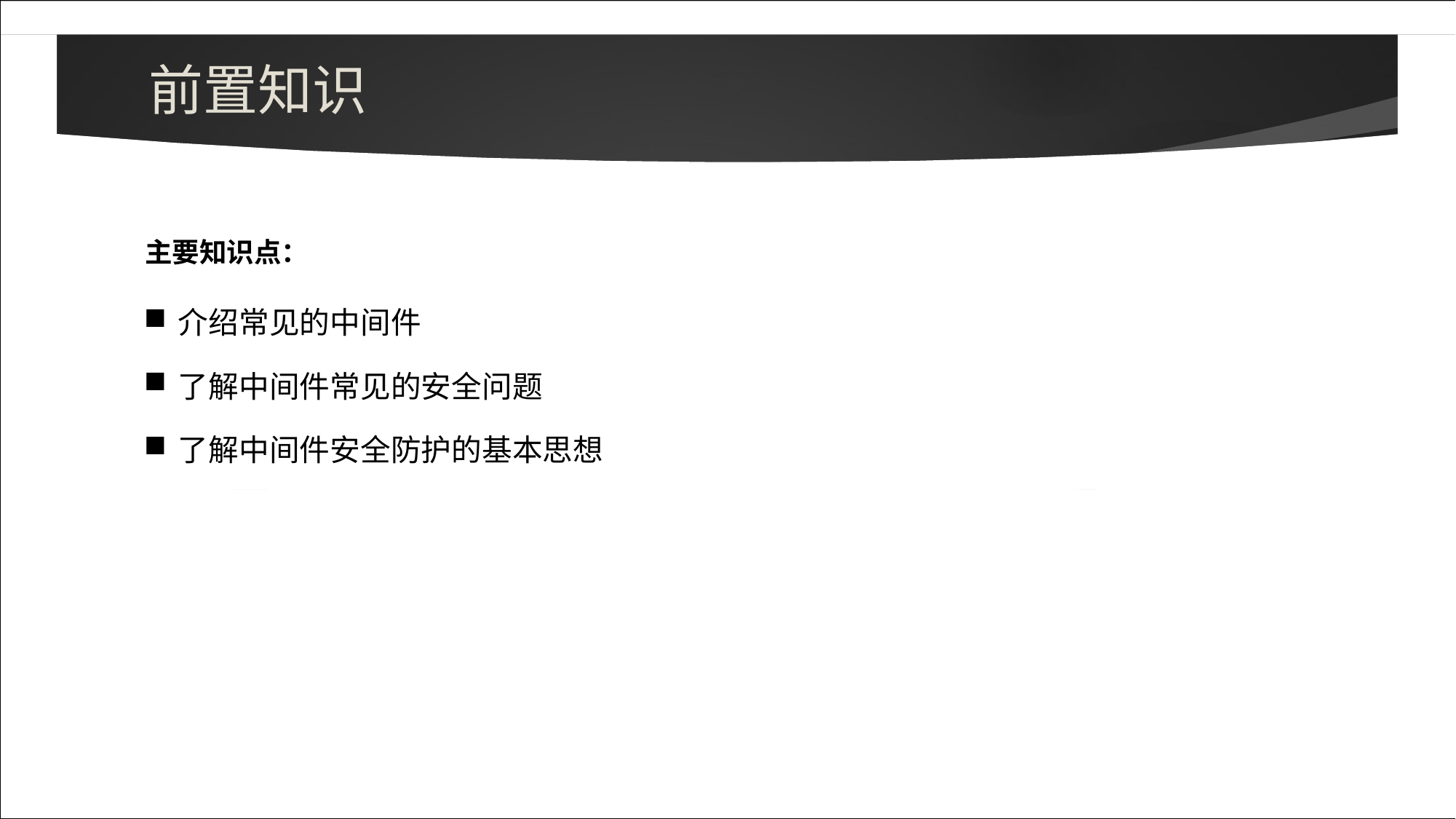

# 前置知识
主要知识点：
介绍常见的中间件
了解中间件常见的安全问题
了解中间件安全防护的基本思想